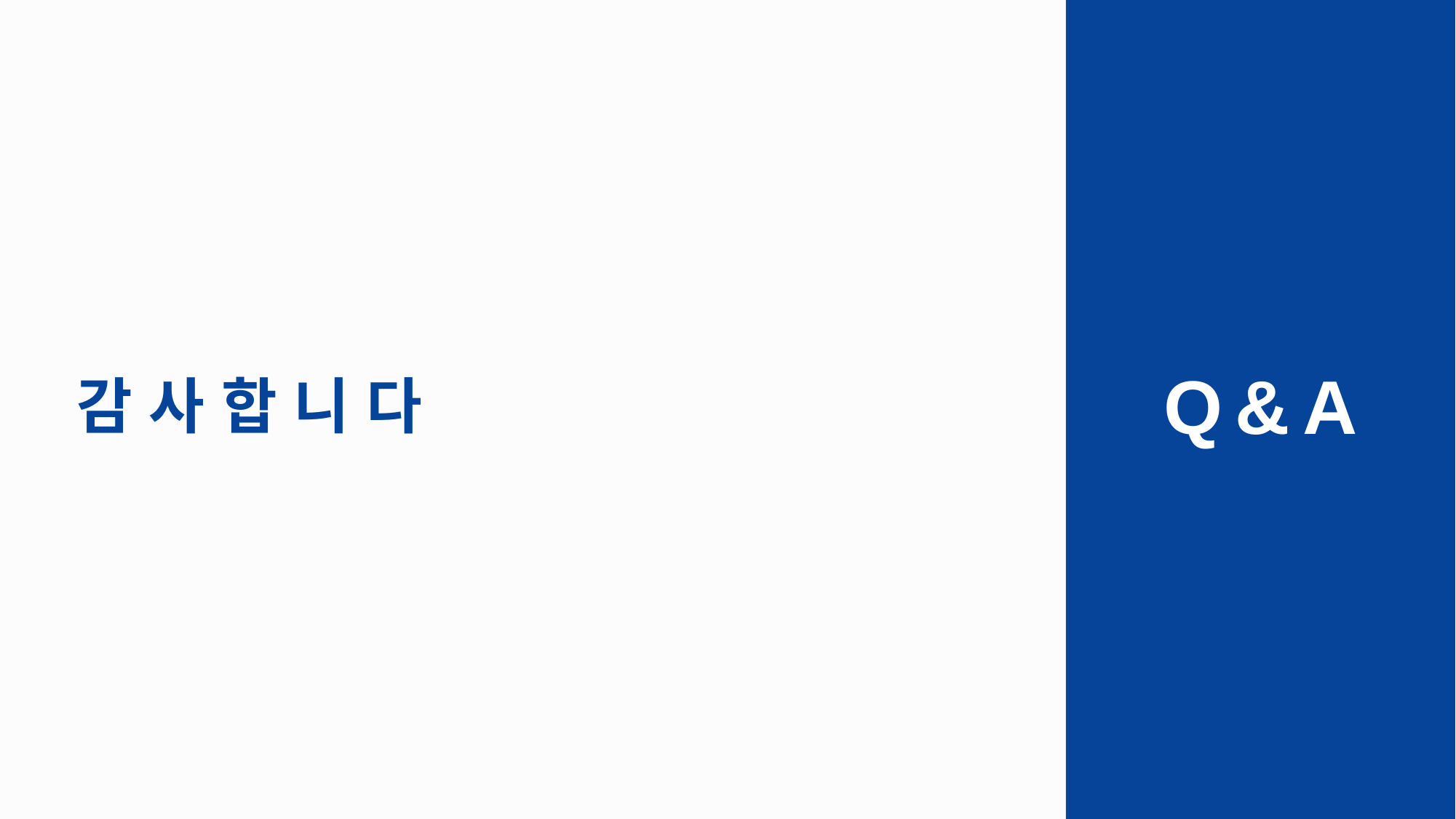

Q & A
# 감 사 합 니 다